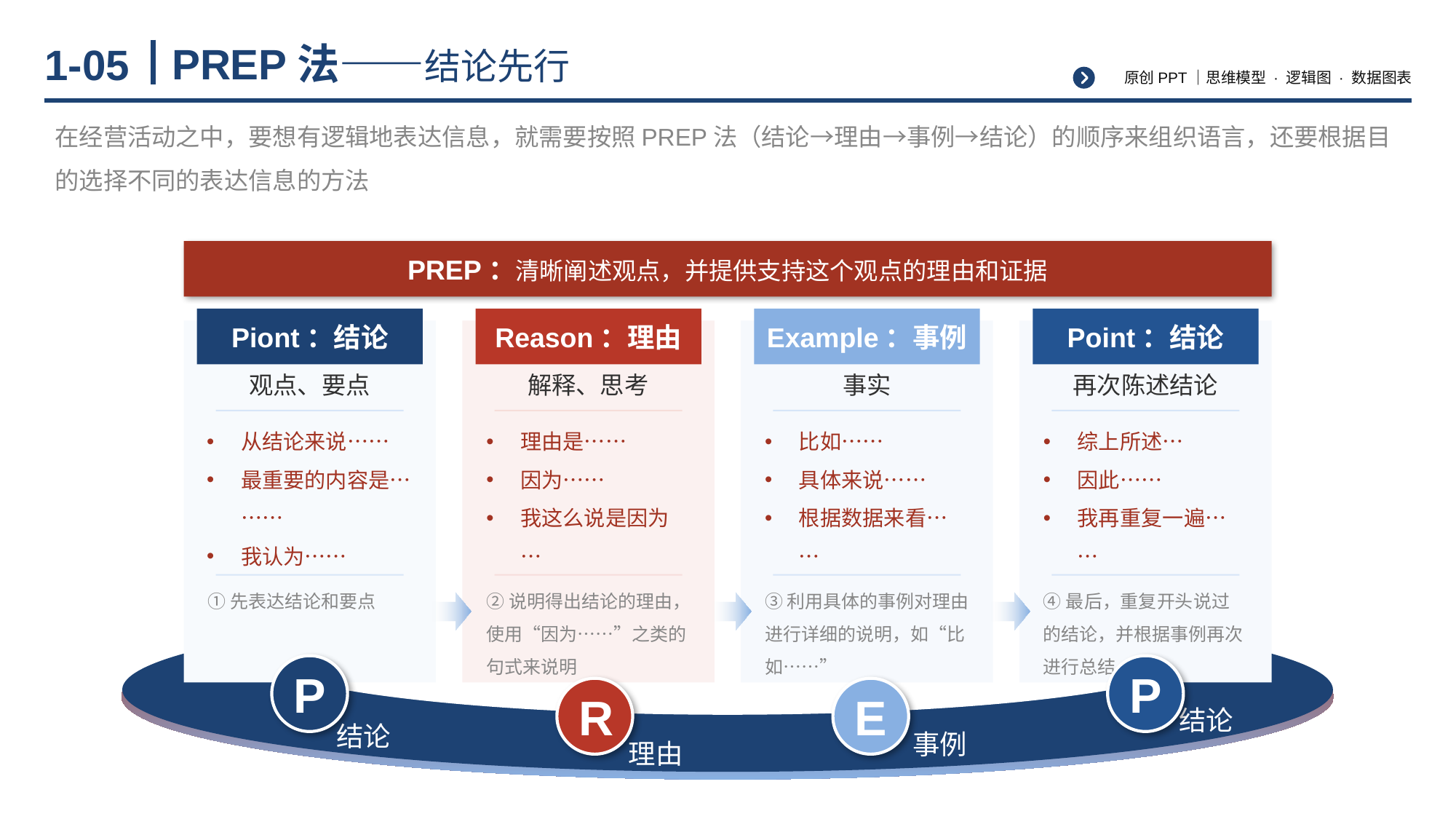

# PREP法——结论先行
1-05
在经营活动之中，要想有逻辑地表达信息，就需要按照PREP法（结论→理由→事例→结论）的顺序来组织语言，还要根据目的选择不同的表达信息的方法
PREP：清晰阐述观点，并提供支持这个观点的理由和证据
Piont：结论
Reason：理由
Example：事例
Point：结论

观点、要点
解释、思考
事实
再次陈述结论
从结论来说……
最重要的内容是………
我认为……
理由是……
因为……
我这么说是因为…
比如……
具体来说……
根据数据来看……
综上所述…
因此……
我再重复一遍……
①先表达结论和要点
②说明得出结论的理由，使用“因为……”之类的句式来说明
③利用具体的事例对理由进行详细的说明，如“比如……”
④最后，重复开头说过的结论，并根据事例再次进行总结

P
P
R
E
结论
结论
事例
理由